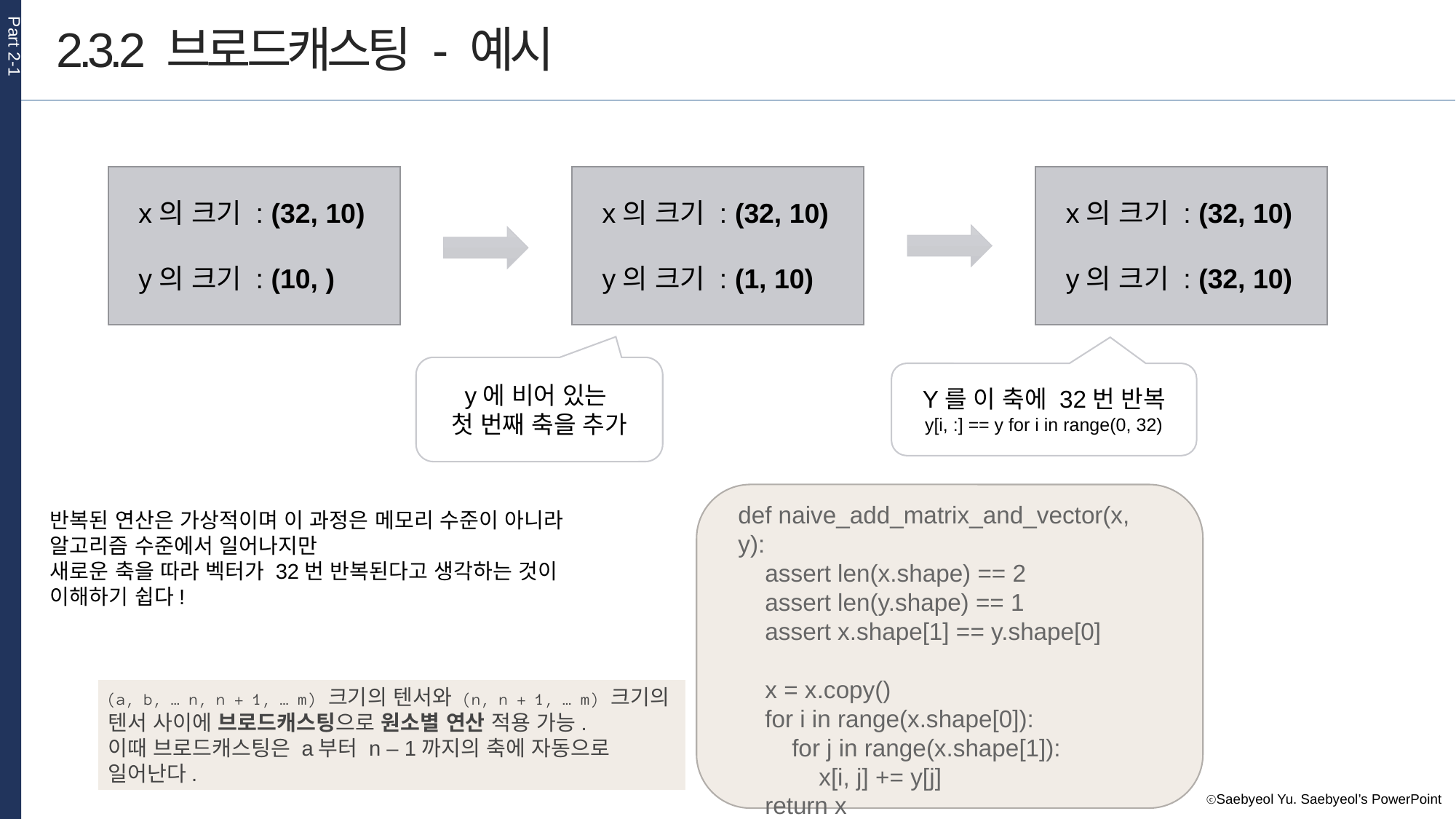

Part 2-1
2.3.2 브로드캐스팅 - 예시

x의 크기 : (32, 10)

y의 크기 : (10, )
x의 크기 : (32, 10)

y의 크기 : (1, 10)
x의 크기 : (32, 10)

y의 크기 : (32, 10)

y에 비어 있는
첫 번째 축을 추가
Y를 이 축에 32번 반복
y[i, :] == y for i in range(0, 32)

def naive_add_matrix_and_vector(x, y):
    assert len(x.shape) == 2
    assert len(y.shape) == 1
    assert x.shape[1] == y.shape[0]

    x = x.copy()
    for i in range(x.shape[0]):
        for j in range(x.shape[1]):
            x[i, j] += y[j]
    return x

반복된 연산은 가상적이며 이 과정은 메모리 수준이 아니라 알고리즘 수준에서 일어나지만
새로운 축을 따라 벡터가 32번 반복된다고 생각하는 것이 이해하기 쉽다!
(a, b, … n, n + 1, … m) 크기의 텐서와 (n, n + 1, … m) 크기의 텐서 사이에 브로드캐스팅으로 원소별 연산 적용 가능.
이때 브로드캐스팅은 a부터 n – 1까지의 축에 자동으로 일어난다.